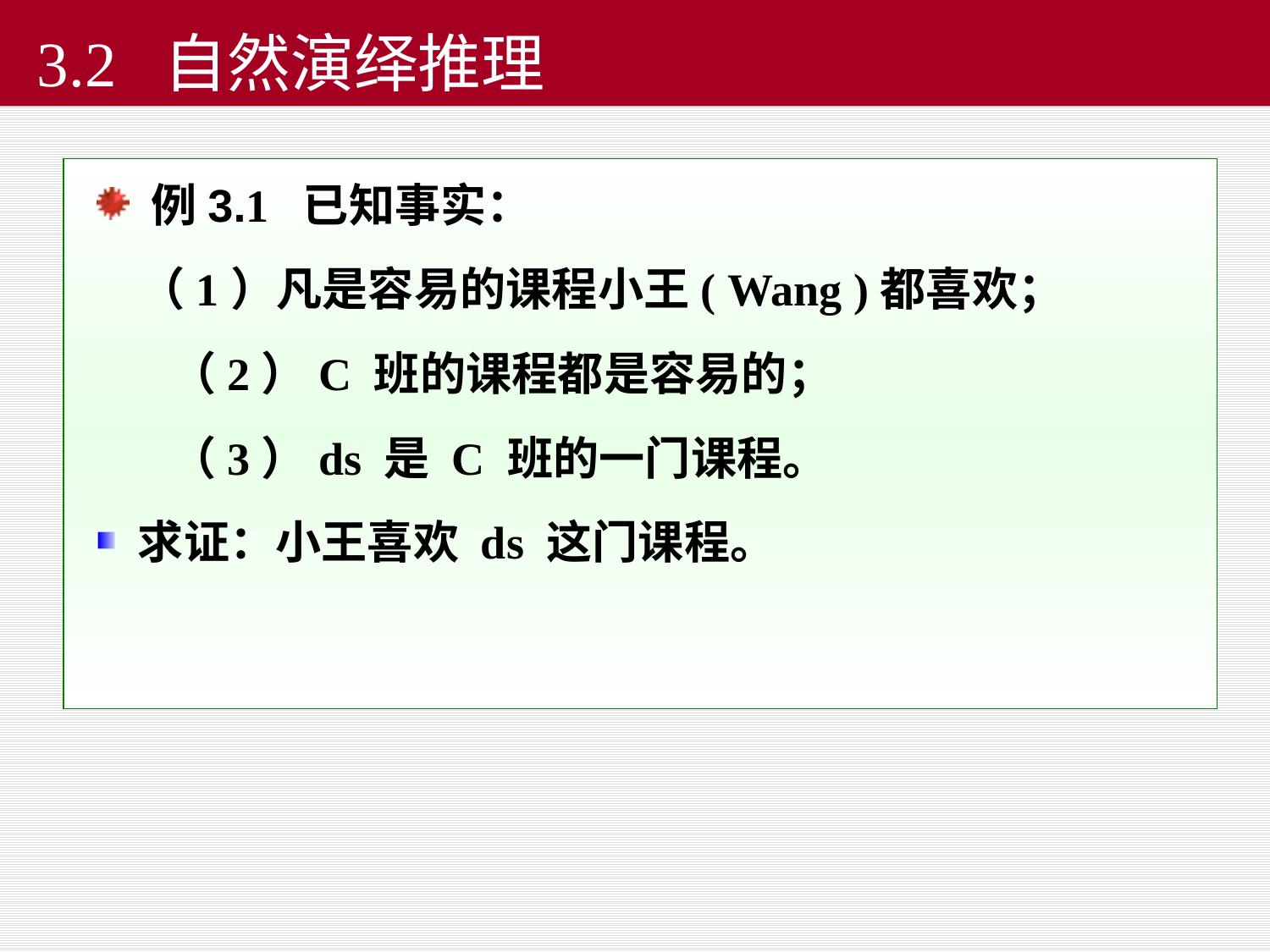

# 3.2  自然演绎推理

 例3.1  已知事实：
   （1）凡是容易的课程小王( Wang )都喜欢；
      （2）C 班的课程都是容易的；
      （3）ds 是 C 班的一门课程。
 求证：小王喜欢 ds 这门课程。

44